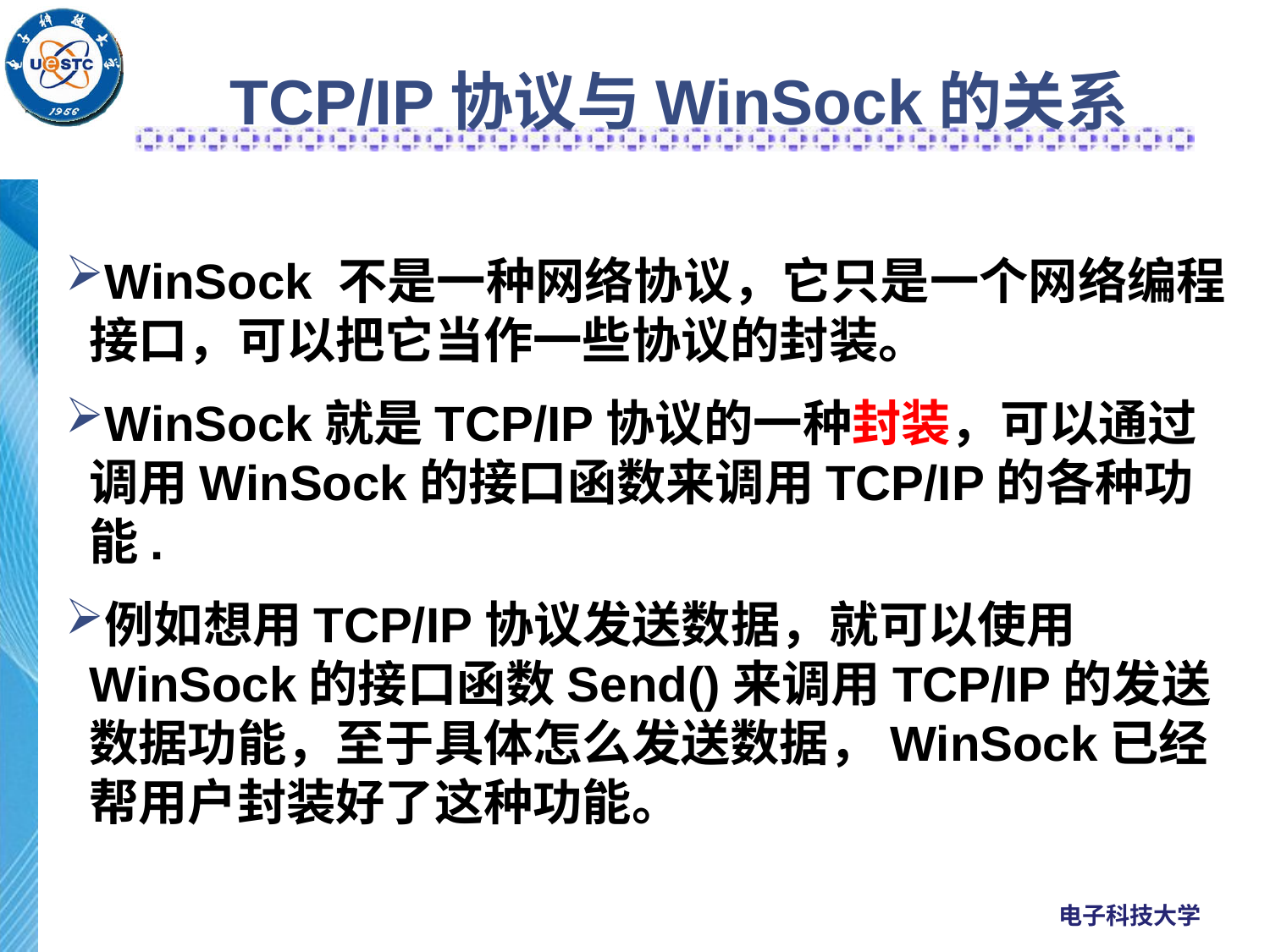

# TCP/IP协议与WinSock的关系
WinSock 不是一种网络协议，它只是一个网络编程接口，可以把它当作一些协议的封装。
WinSock就是TCP/IP协议的一种封装，可以通过调用WinSock的接口函数来调用TCP/IP的各种功能.
例如想用TCP/IP协议发送数据，就可以使用WinSock的接口函数Send()来调用TCP/IP的发送数据功能，至于具体怎么发送数据，WinSock已经帮用户封装好了这种功能。